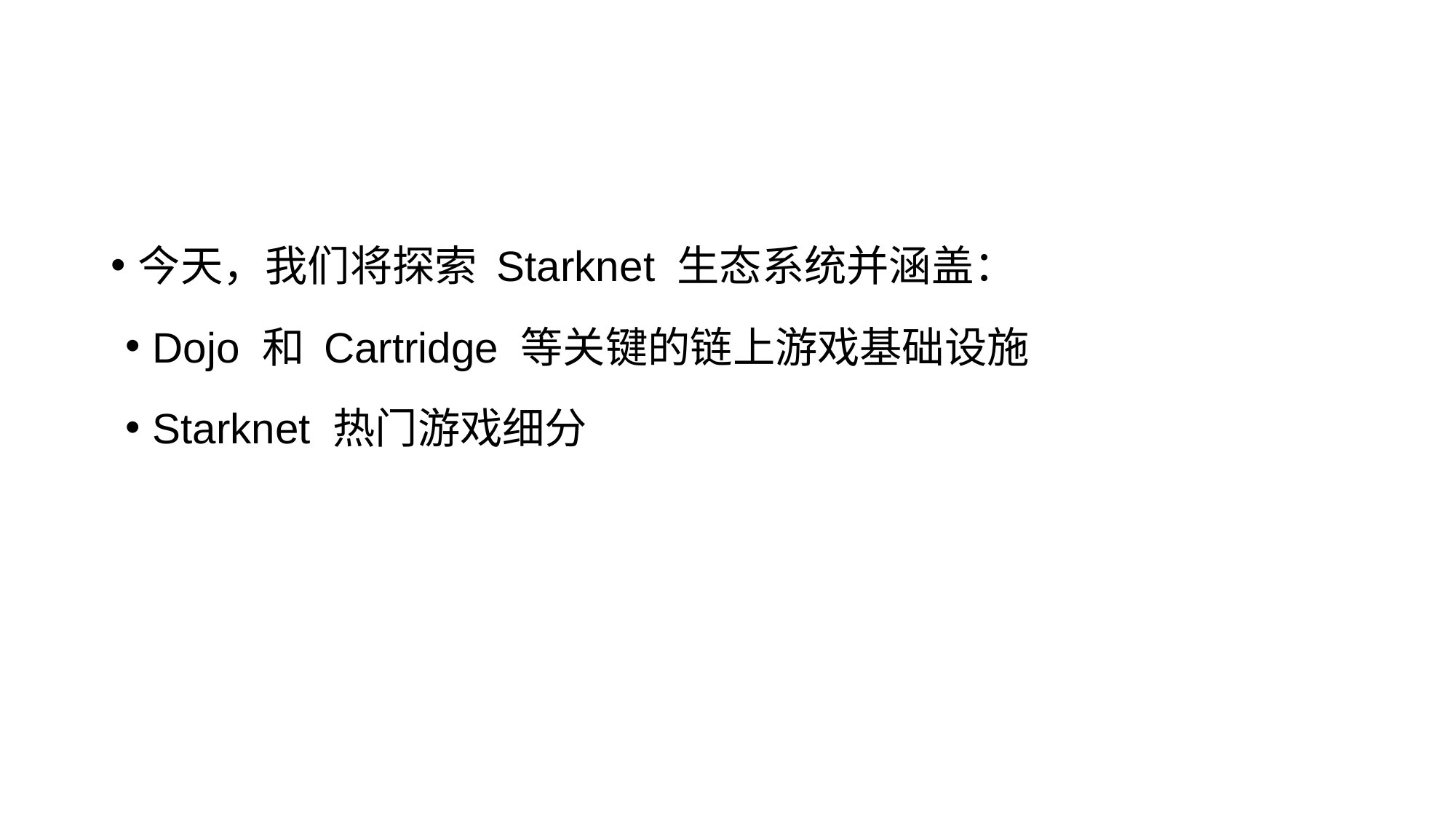

#
今天，我们将探索 Starknet 生态系统并涵盖：
Dojo 和 Cartridge 等关键的链上游戏基础设施
Starknet 热门游戏细分